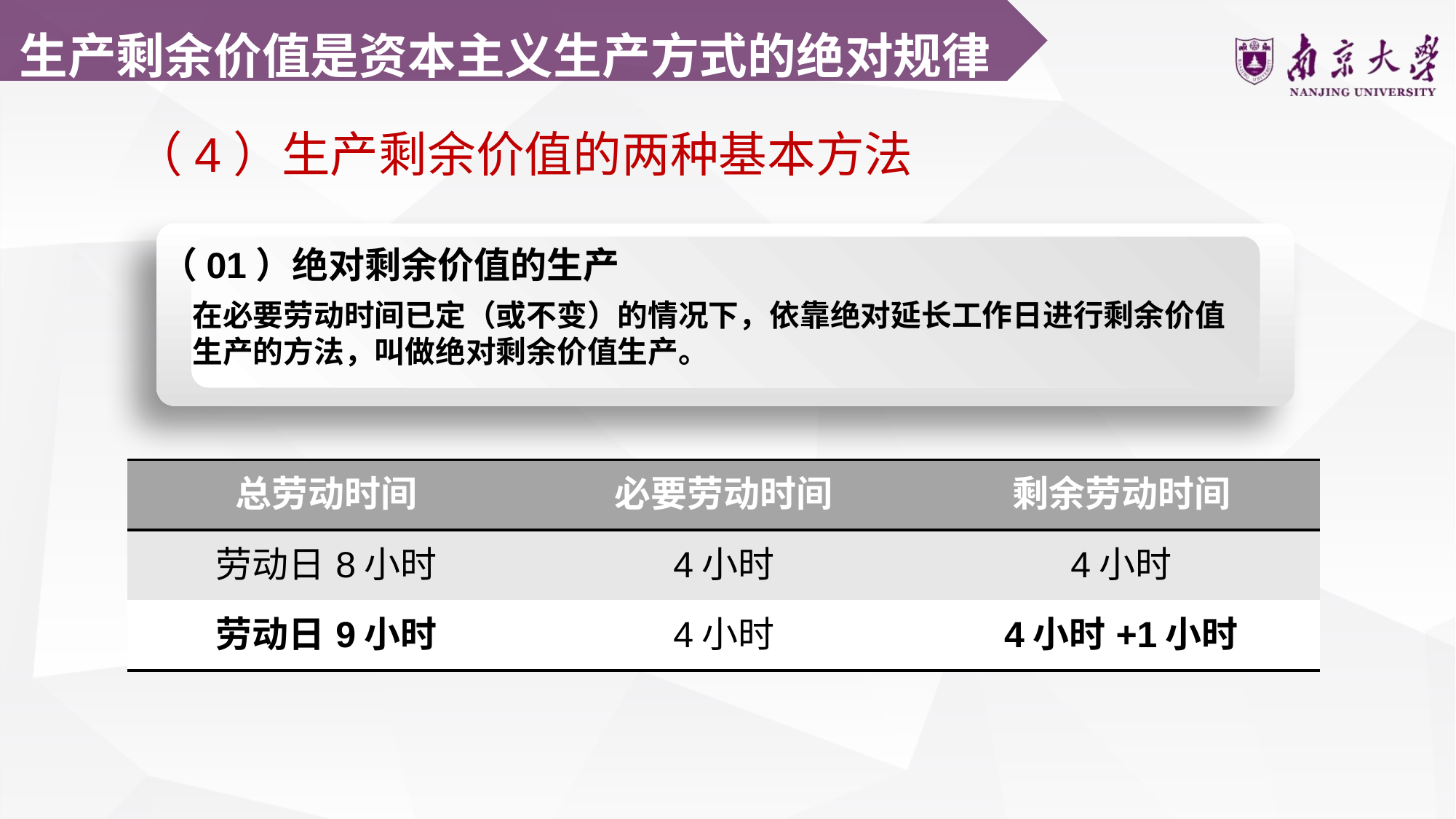

生产剩余价值是资本主义生产方式的绝对规律
（4）生产剩余价值的两种基本方法

（01）绝对剩余价值的生产
在必要劳动时间已定（或不变）的情况下，依靠绝对延长工作日进行剩余价值生产的方法，叫做绝对剩余价值生产。
| 总劳动时间 | 必要劳动时间 | 剩余劳动时间 |
| --- | --- | --- |
| 劳动日8小时 | 4小时 | 4小时 |
| 劳动日9小时 | 4小时 | 4小时+1小时 |